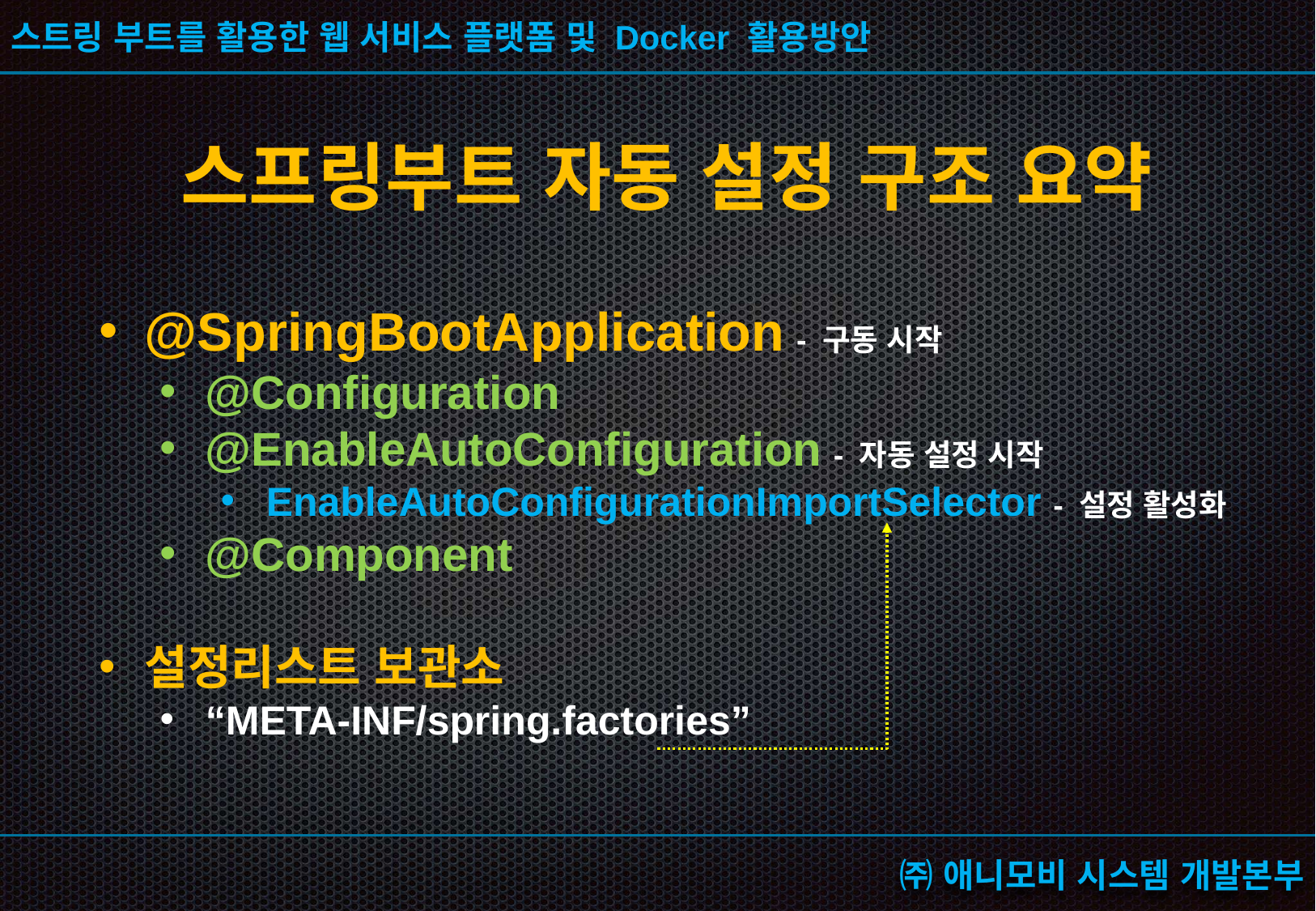

# 스프링부트 자동 설정 구조 요약

@SpringBootApplication - 구동 시작
@Configuration
@EnableAutoConfiguration - 자동 설정 시작
EnableAutoConfigurationImportSelector - 설정 활성화
@Component

설정리스트 보관소
“META-INF/spring.factories”